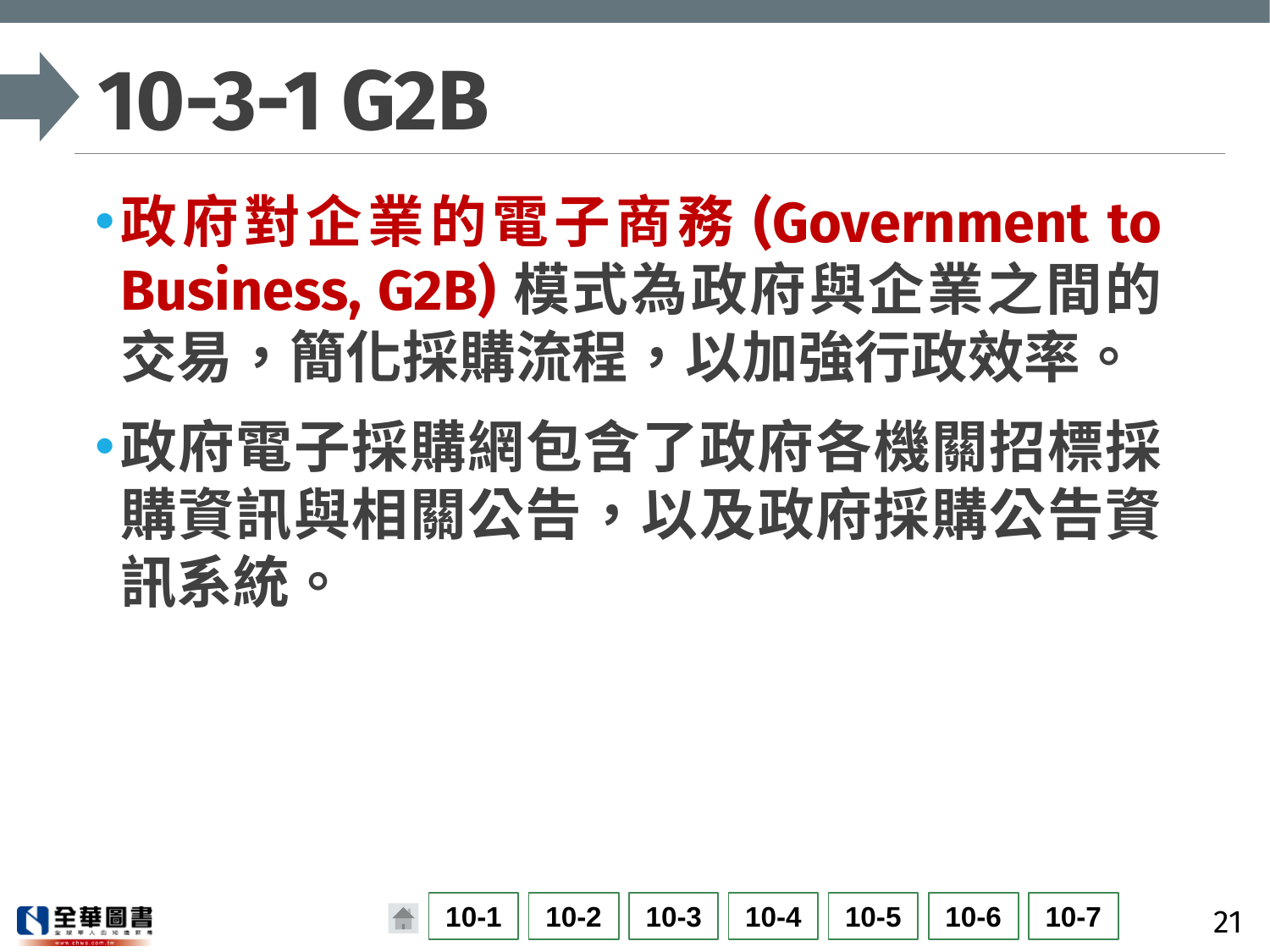

# 10-3-1 G2B
政府對企業的電子商務(Government to Business, G2B)模式為政府與企業之間的交易，簡化採購流程，以加強行政效率。
政府電子採購網包含了政府各機關招標採購資訊與相關公告，以及政府採購公告資訊系統。
21